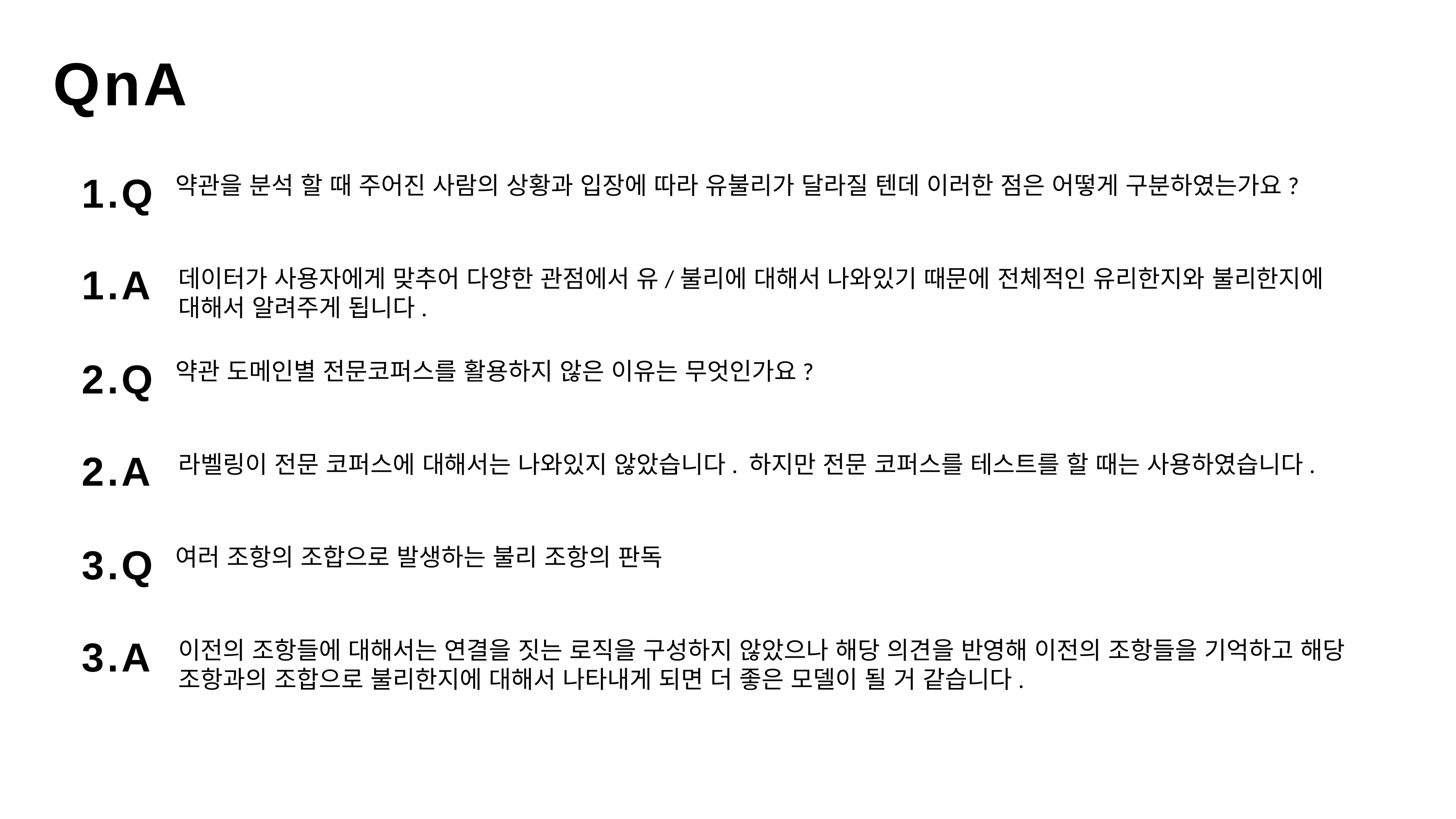

QnA
1.Q
약관을 분석 할 때 주어진 사람의 상황과 입장에 따라 유불리가 달라질 텐데 이러한 점은 어떻게 구분하였는가요?
1.A
데이터가 사용자에게 맞추어 다양한 관점에서 유/불리에 대해서 나와있기 때문에 전체적인 유리한지와 불리한지에 대해서 알려주게 됩니다.
2.Q
약관 도메인별 전문코퍼스를 활용하지 않은 이유는 무엇인가요?
2.A
라벨링이 전문 코퍼스에 대해서는 나와있지 않았습니다. 하지만 전문 코퍼스를 테스트를 할 때는 사용하였습니다.
3.Q
여러 조항의 조합으로 발생하는 불리 조항의 판독
3.A
이전의 조항들에 대해서는 연결을 짓는 로직을 구성하지 않았으나 해당 의견을 반영해 이전의 조항들을 기억하고 해당 조항과의 조합으로 불리한지에 대해서 나타내게 되면 더 좋은 모델이 될 거 같습니다.